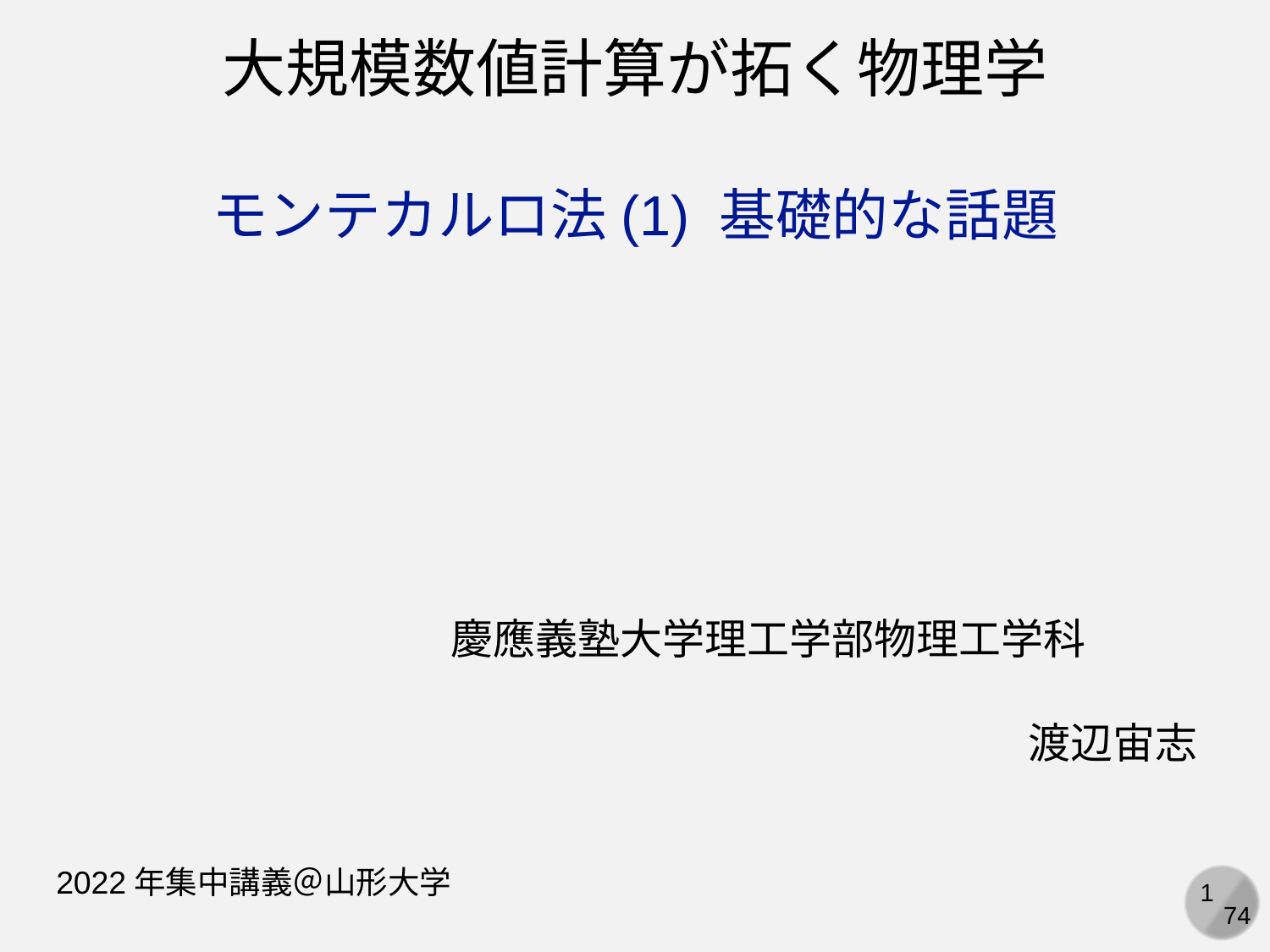

大規模数値計算が拓く物理学
モンテカルロ法(1) 基礎的な話題
慶應義塾大学理工学部物理工学科
渡辺宙志
2022年集中講義＠山形大学